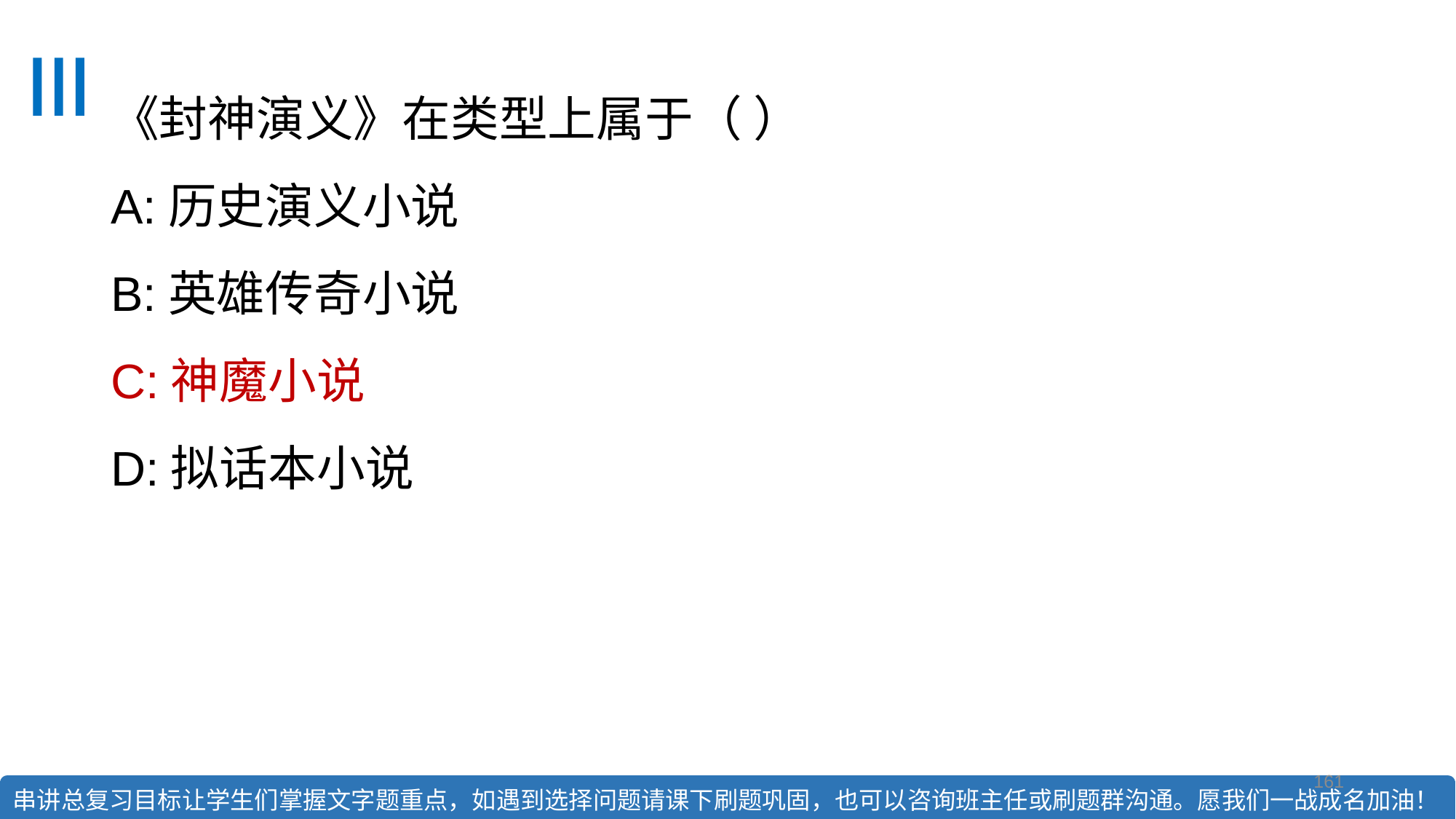

# 《封神演义》在类型上属于（ ） A:历史演义小说 B:英雄传奇小说 C:神魔小说 D:拟话本小说
161